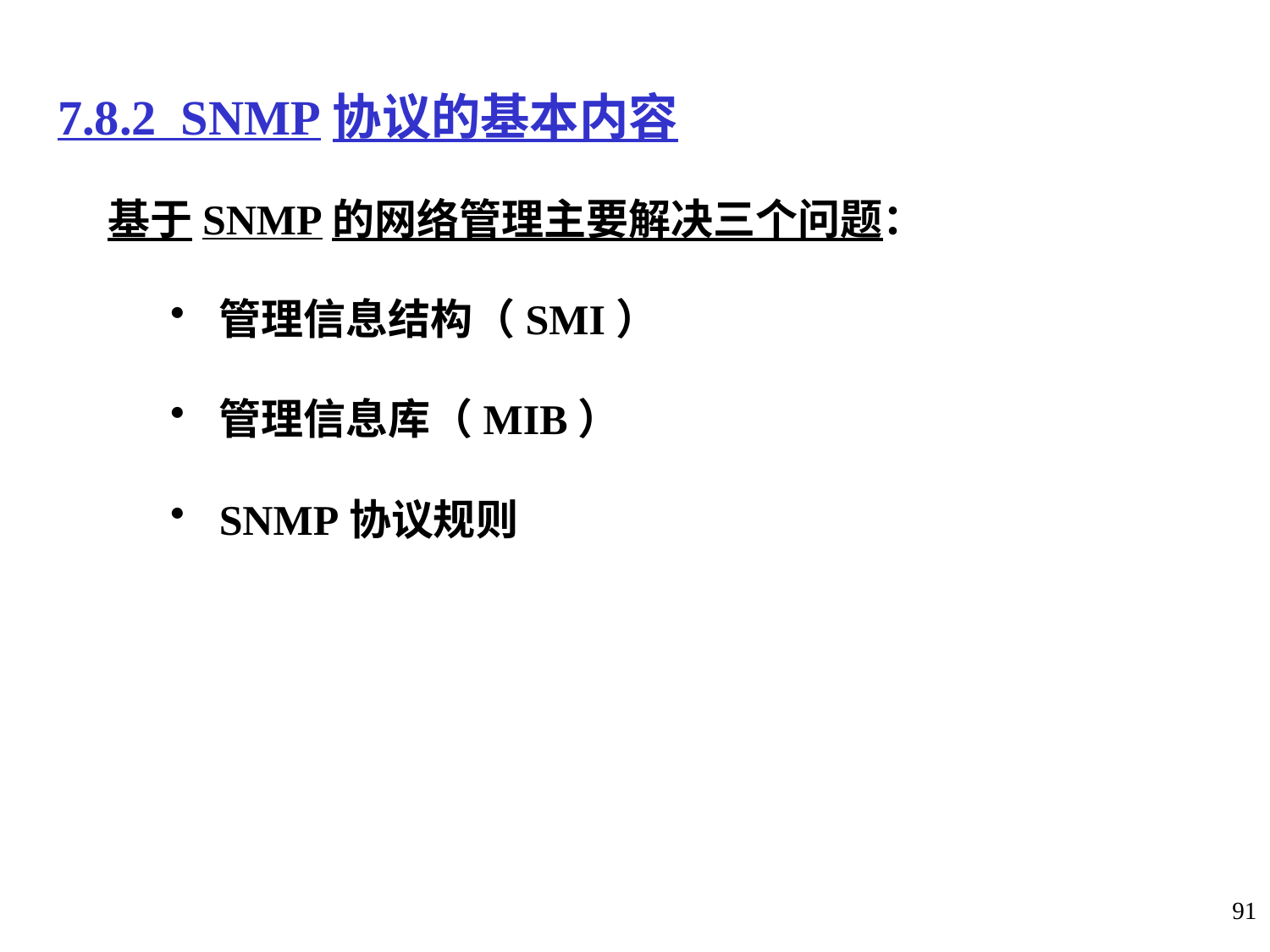

# 7.8.2  SNMP协议的基本内容
基于SNMP的网络管理主要解决三个问题：

管理信息结构（SMI）

管理信息库（MIB）

SNMP协议规则
91